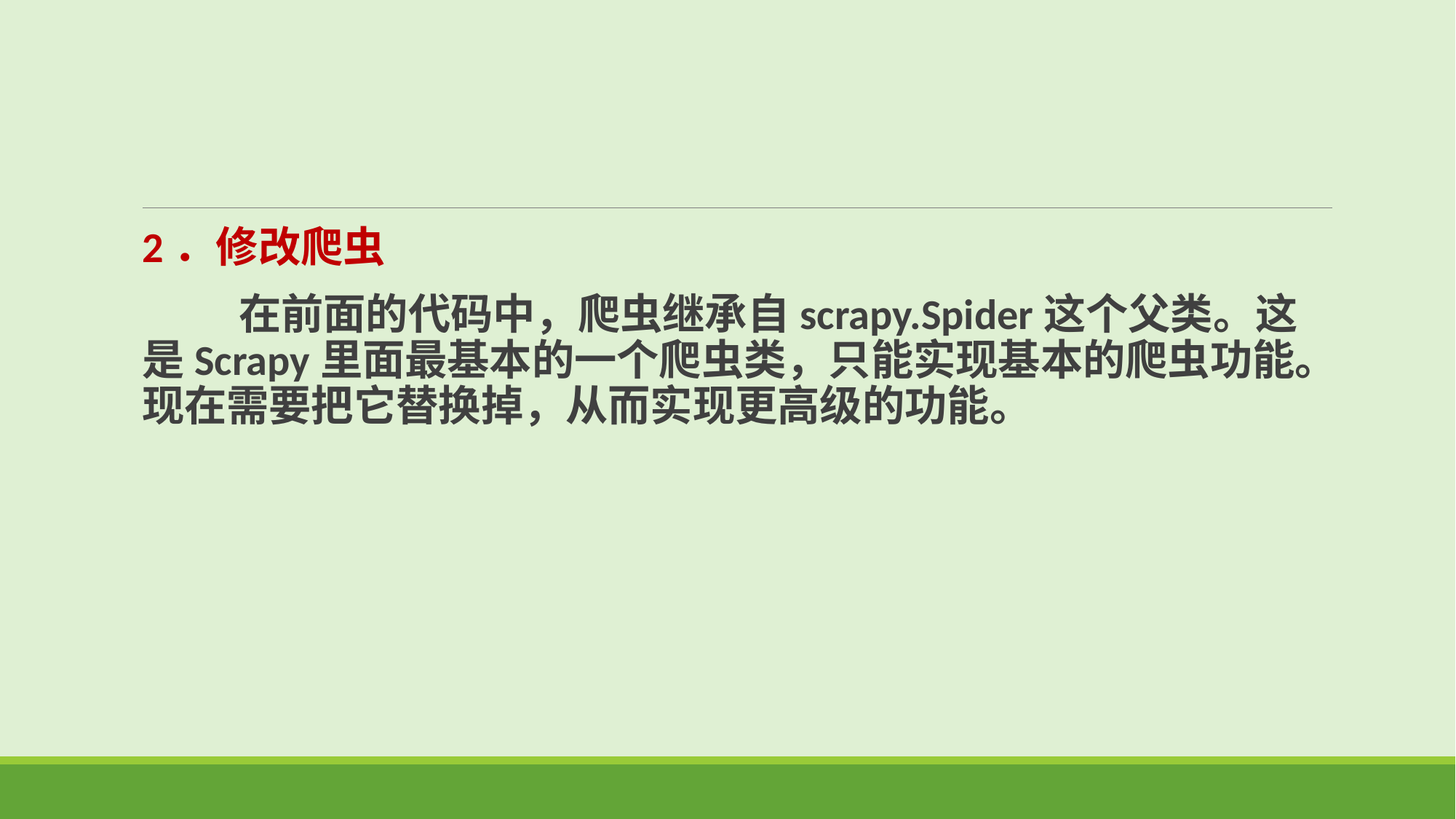

2．修改爬虫
         在前面的代码中，爬虫继承自scrapy.Spider这个父类。这是Scrapy里面最基本的一个爬虫类，只能实现基本的爬虫功能。现在需要把它替换掉，从而实现更高级的功能。